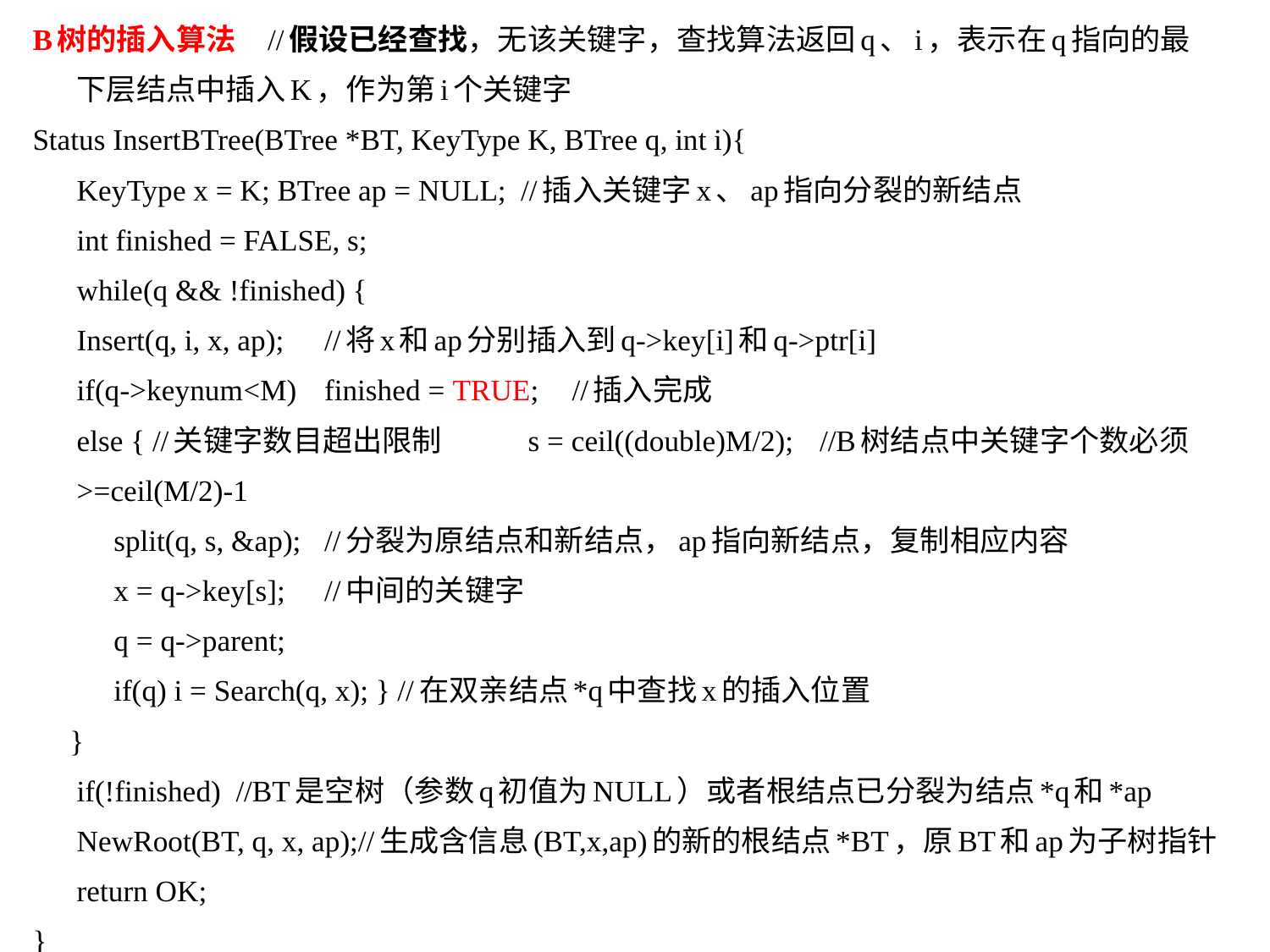

B树的插入算法    //假设已经查找，无该关键字，查找算法返回q、i，表示在q指向的最下层结点中插入K，作为第i个关键字
Status InsertBTree(BTree *BT, KeyType K, BTree q, int i){
	KeyType x = K; BTree ap = NULL;  //插入关键字x、ap指向分裂的新结点
	int finished = FALSE, s;
	while(q && !finished) {
		Insert(q, i, x, ap);	//将x和ap分别插入到q->key[i]和q->ptr[i]
		if(q->keynum<M)	finished = TRUE;	//插入完成
		else { //关键字数目超出限制						     s = ceil((double)M/2);	//B树结点中关键字个数必须>=ceil(M/2)-1
		     split(q, s, &ap);	//分裂为原结点和新结点，ap指向新结点，复制相应内容
		     x = q->key[s];	//中间的关键字
		     q = q->parent;
		     if(q) i = Search(q, x); } //在双亲结点*q中查找x的插入位置
     }
	if(!finished)  //BT是空树（参数q初值为NULL）或者根结点已分裂为结点*q和*ap
		NewRoot(BT, q, x, ap);//生成含信息(BT,x,ap)的新的根结点*BT，原BT和ap为子树指针
	return OK;
}